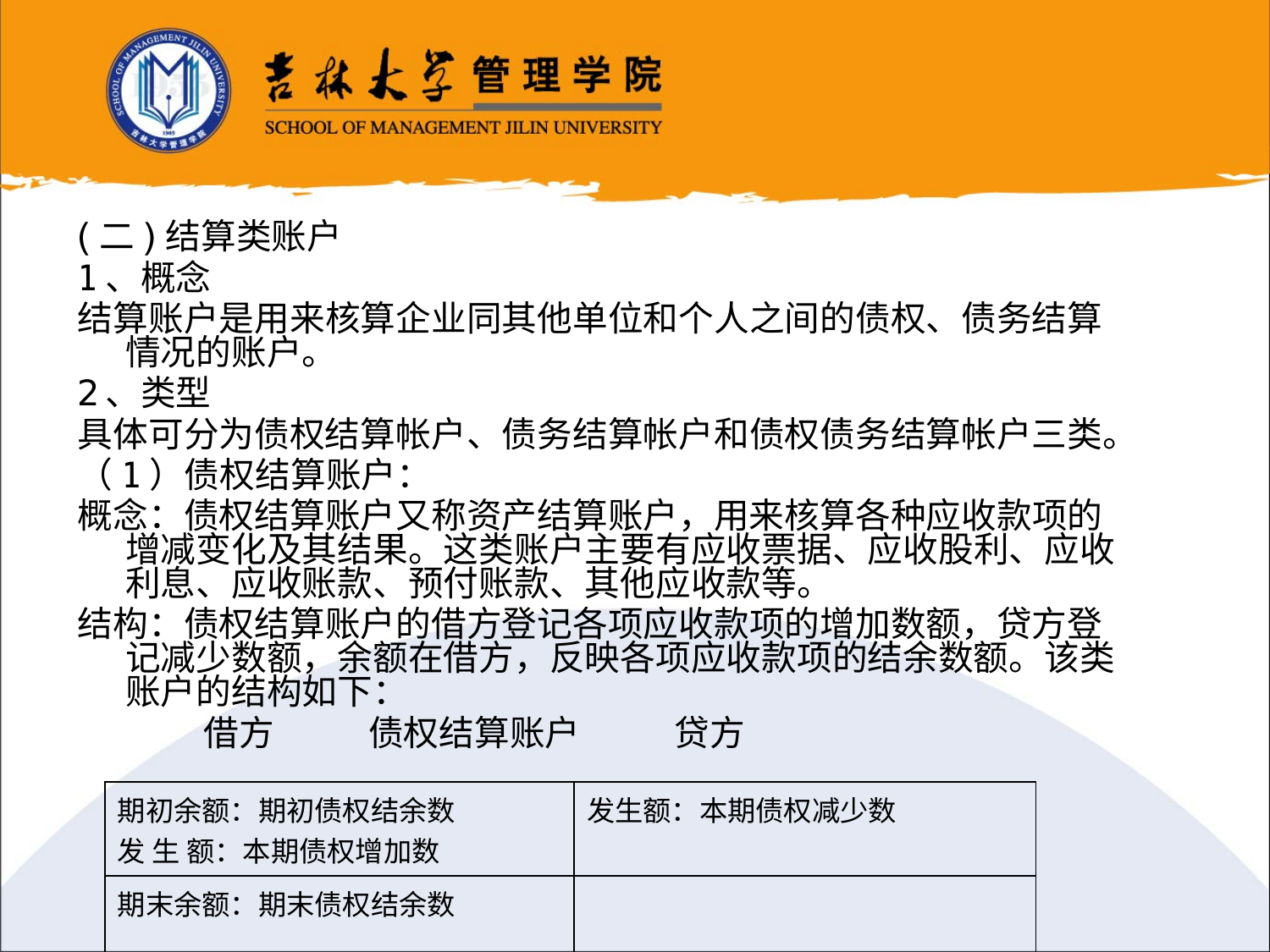

(二)结算类账户
1、概念
结算账户是用来核算企业同其他单位和个人之间的债权、债务结算情况的账户。
2、类型
具体可分为债权结算帐户、债务结算帐户和债权债务结算帐户三类。
（1）债权结算账户：
概念：债权结算账户又称资产结算账户，用来核算各种应收款项的增减变化及其结果。这类账户主要有应收票据、应收股利、应收利息、应收账款、预付账款、其他应收款等。
结构：债权结算账户的借方登记各项应收款项的增加数额，贷方登记减少数额，余额在借方，反映各项应收款项的结余数额。该类账户的结构如下：
               借方            债权结算账户            贷方

| 期初余额：期初债权结余数 发 生 额：本期债权增加数 | 发生额：本期债权减少数 |
| --- | --- |
| 期末余额：期末债权结余数 |  |
95